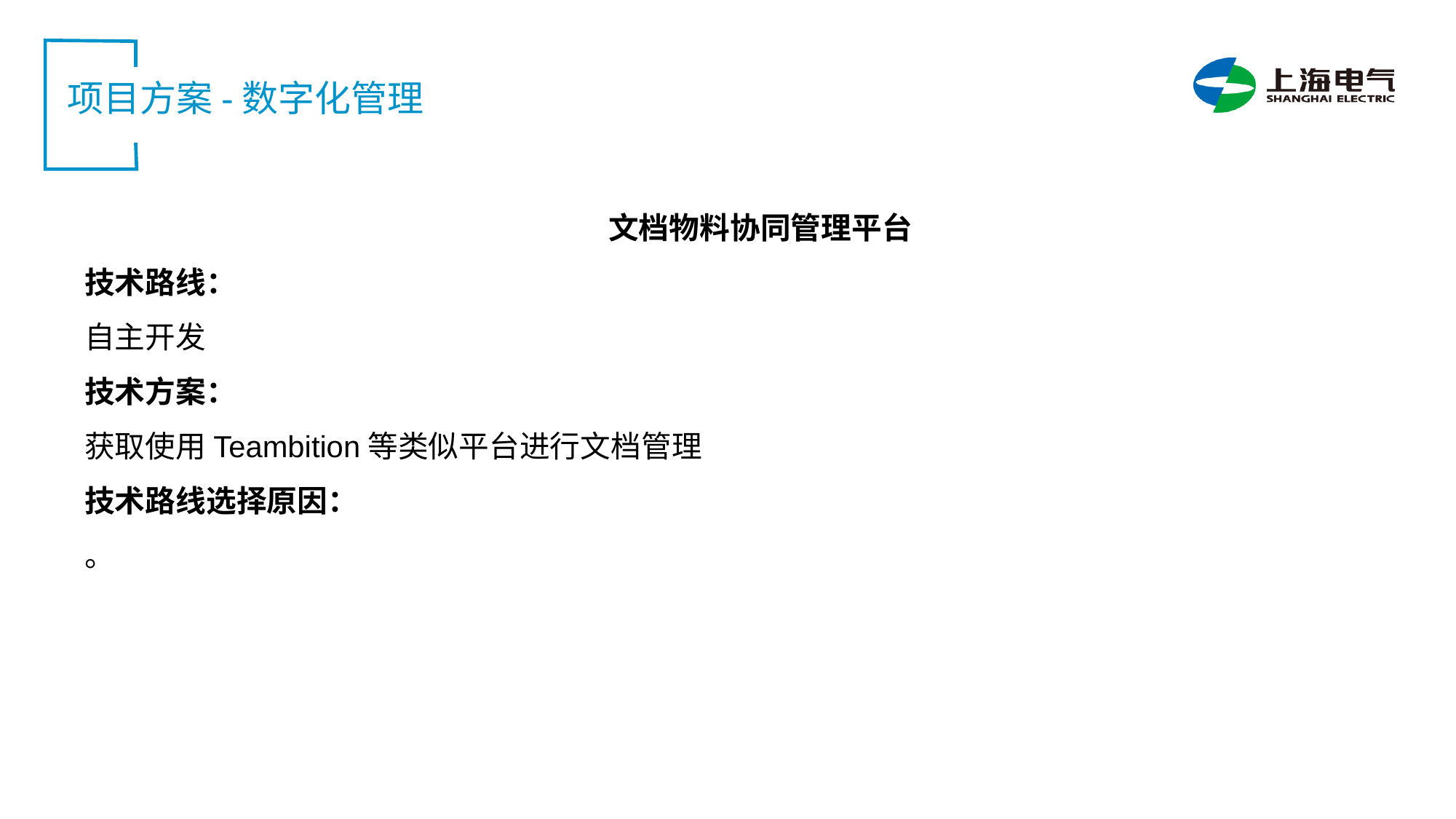

项目方案-数字化管理

文档物料协同管理平台
技术路线：
自主开发
技术方案：
获取使用Teambition等类似平台进行文档管理
技术路线选择原因：
。